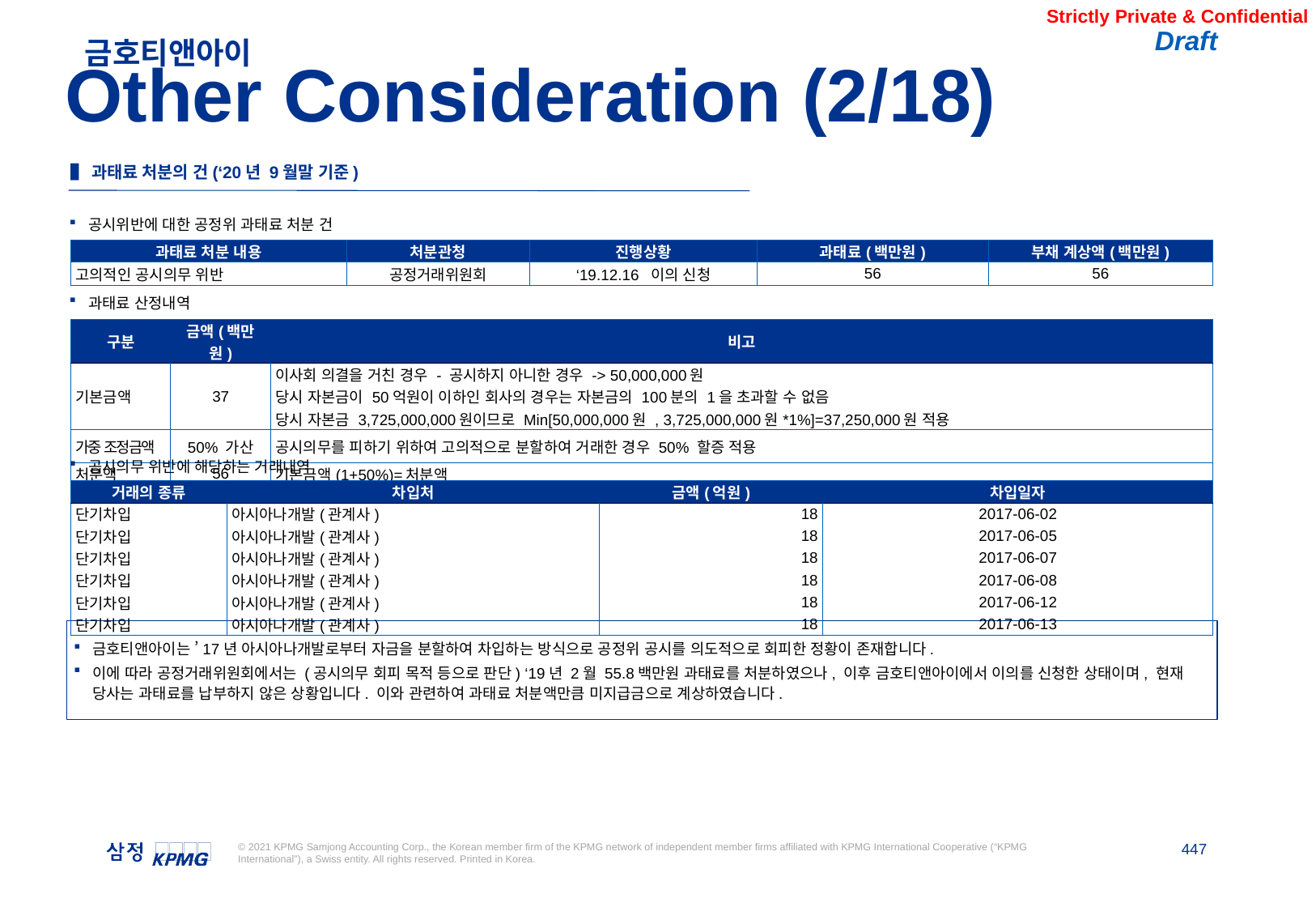

금호티앤아이
Other Consideration (2/18)
▌과태료 처분의 건(‘20년 9월말 기준)

공시위반에 대한 공정위 과태료 처분 건
| 과태료 처분 내용 | 처분관청 | 진행상황 | 과태료(백만원) | 부채 계상액(백만원) |
| --- | --- | --- | --- | --- |
| 고의적인 공시의무 위반 | 공정거래위원회 | ‘19.12.16 이의 신청 | 56 | 56 |
과태료 산정내역
| 구분 | 금액(백만원) | 비고 |
| --- | --- | --- |
| 기본금액 | 37 | 이사회 의결을 거친 경우 - 공시하지 아니한 경우 -> 50,000,000원 당시 자본금이 50억원이 이하인 회사의 경우는 자본금의 100분의 1을 초과할 수 없음 당시 자본금 3,725,000,000원이므로 Min[50,000,000원 , 3,725,000,000원\*1%]=37,250,000원 적용 |
| 가중 조정금액 | 50% 가산 | 공시의무를 피하기 위하여 고의적으로 분할하여 거래한 경우 50% 할증 적용 |
| 처분액 | 56 | 기본금액(1+50%)=처분액 |
공시의무 위반에 해당하는 거래내역
| 거래의 종류 | 차입처 | 금액(억원) | 차입일자 |
| --- | --- | --- | --- |
| 단기차입 | 아시아나개발(관계사) | 18 | 2017-06-02 |
| 단기차입 | 아시아나개발(관계사) | 18 | 2017-06-05 |
| 단기차입 | 아시아나개발(관계사) | 18 | 2017-06-07 |
| 단기차입 | 아시아나개발(관계사) | 18 | 2017-06-08 |
| 단기차입 | 아시아나개발(관계사) | 18 | 2017-06-12 |
| 단기차입 | 아시아나개발(관계사) | 18 | 2017-06-13 |
금호티앤아이는 ’17년 아시아나개발로부터 자금을 분할하여 차입하는 방식으로 공정위 공시를 의도적으로 회피한 정황이 존재합니다.
이에 따라 공정거래위원회에서는 (공시의무 회피 목적 등으로 판단) ‘19년 2월 55.8백만원 과태료를 처분하였으나, 이후 금호티앤아이에서 이의를 신청한 상태이며, 현재 당사는 과태료를 납부하지 않은 상황입니다. 이와 관련하여 과태료 처분액만큼 미지급금으로 계상하였습니다.